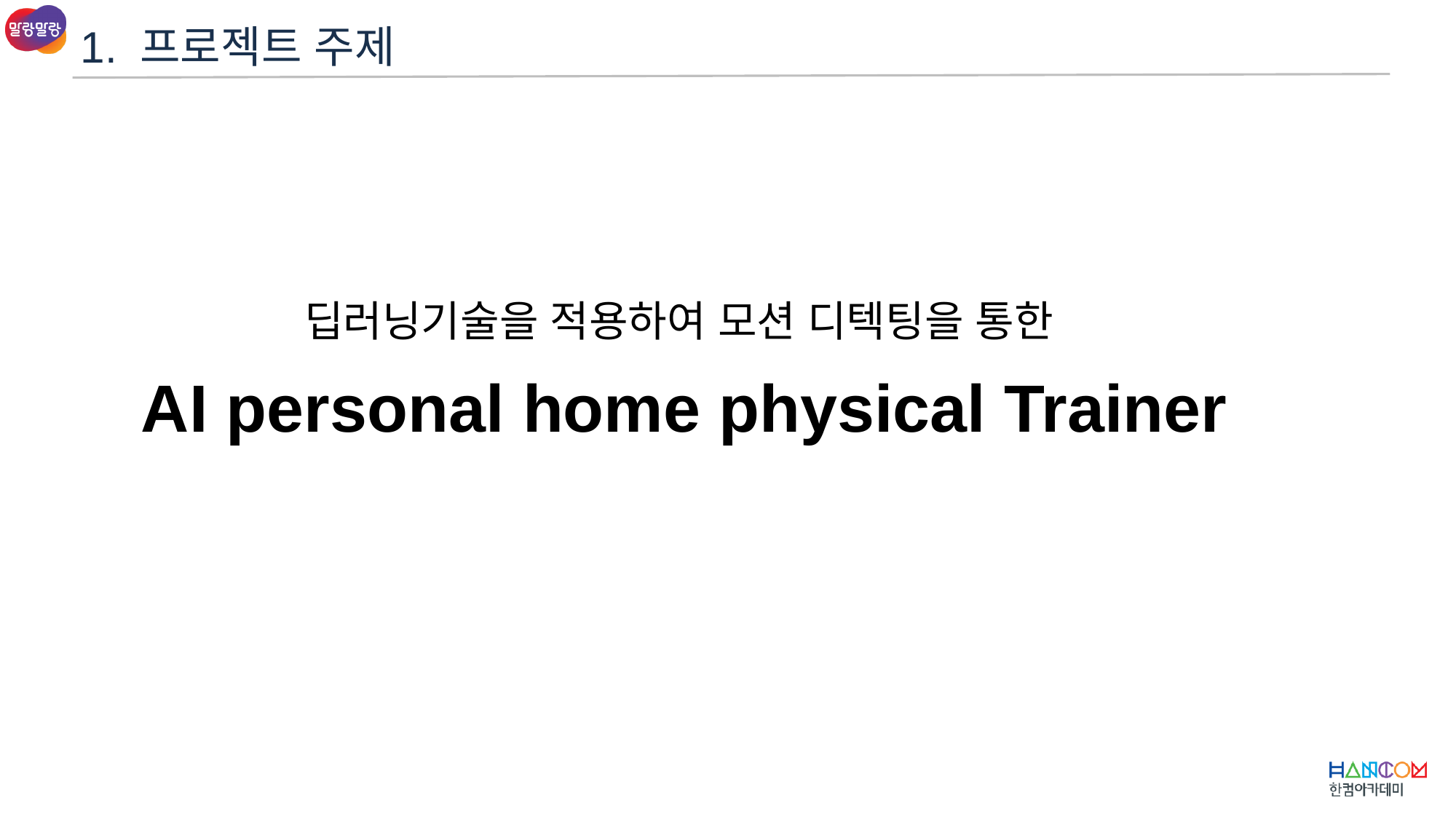

1. 프로젝트 주제
딥러닝기술을 적용하여 모션 디텍팅을 통한
AI personal home physical Trainer